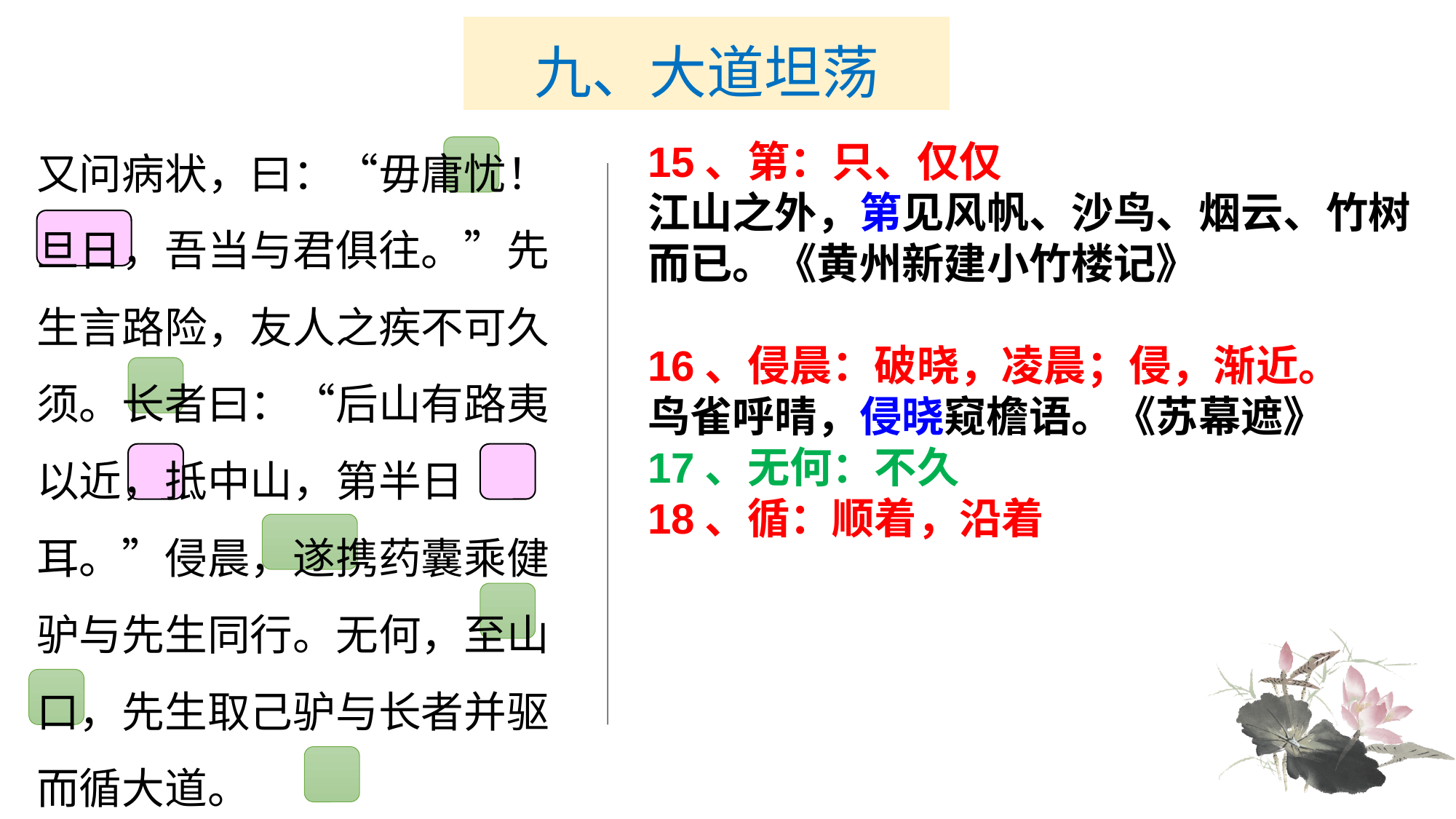

# 九、大道坦荡
又问病状，曰：“毋庸忧！旦日，吾当与君俱往。”先生言路险，友人之疾不可久须。长者曰：“后山有路夷以近，抵中山，第半日耳。”侵晨，遂携药囊乘健驴与先生同行。无何，至山口，先生取己驴与长者并驱而循大道。

15、第：只、仅仅
江山之外，第见风帆、沙鸟、烟云、竹树而已。《黄州新建小竹楼记》

16、侵晨：破晓，凌晨；侵，渐近。
鸟雀呼晴，侵晓窥檐语。《苏幕遮》
17、无何：不久
18、循：顺着，沿着